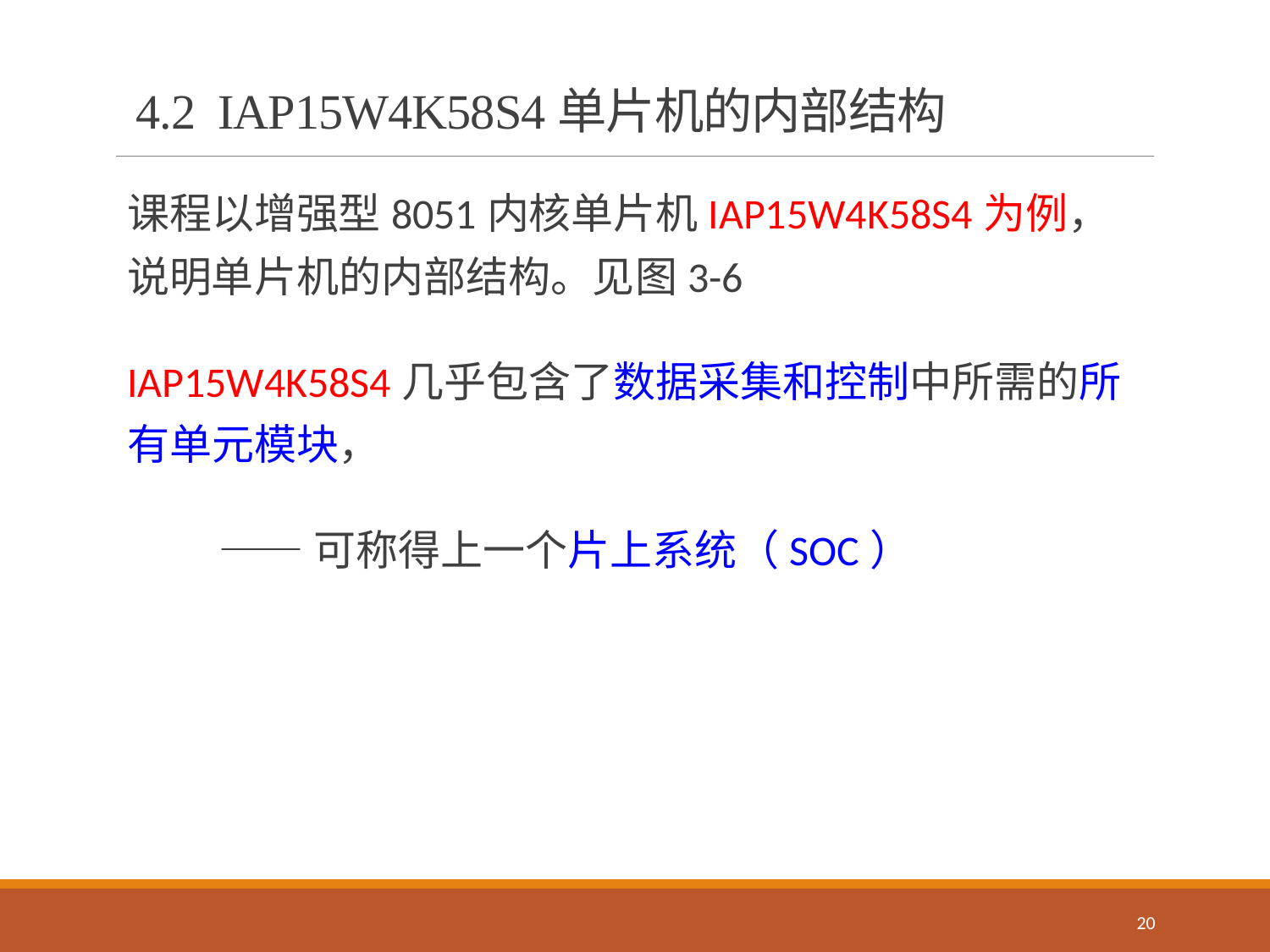

# 4.2  IAP15W4K58S4单片机的内部结构
课程以增强型8051内核单片机IAP15W4K58S4为例，说明单片机的内部结构。见图3-6
IAP15W4K58S4几乎包含了数据采集和控制中所需的所有单元模块，
           ——可称得上一个片上系统（SOC）

20